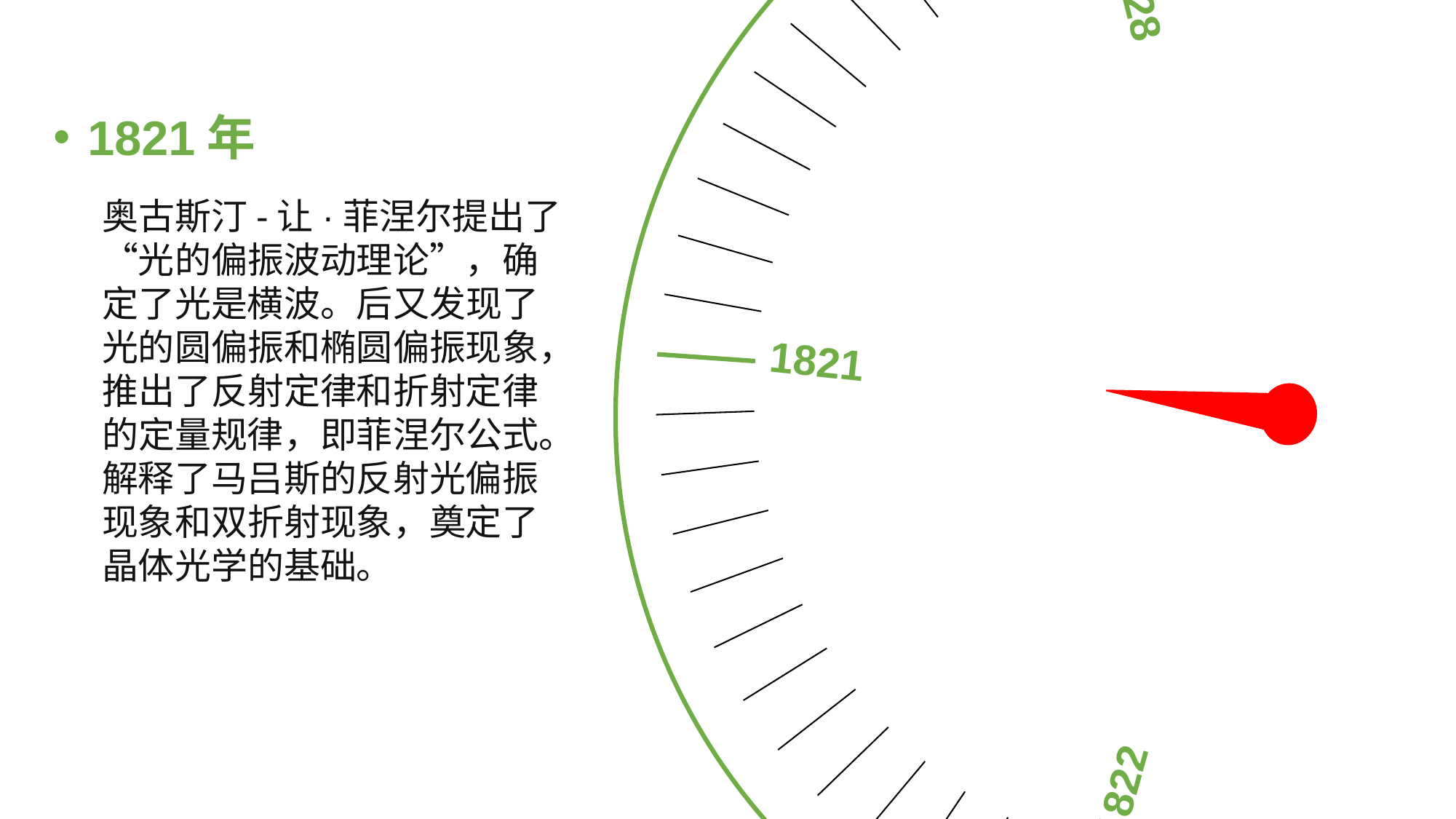

1827
1824
1828
1822
1821
1821年
奥古斯汀-让·菲涅尔提出了“光的偏振波动理论”，确定了光是横波。后又发现了光的圆偏振和椭圆偏振现象，推出了反射定律和折射定律的定量规律，即菲涅尔公式。解释了马吕斯的反射光偏振现象和双折射现象，奠定了晶体光学的基础。